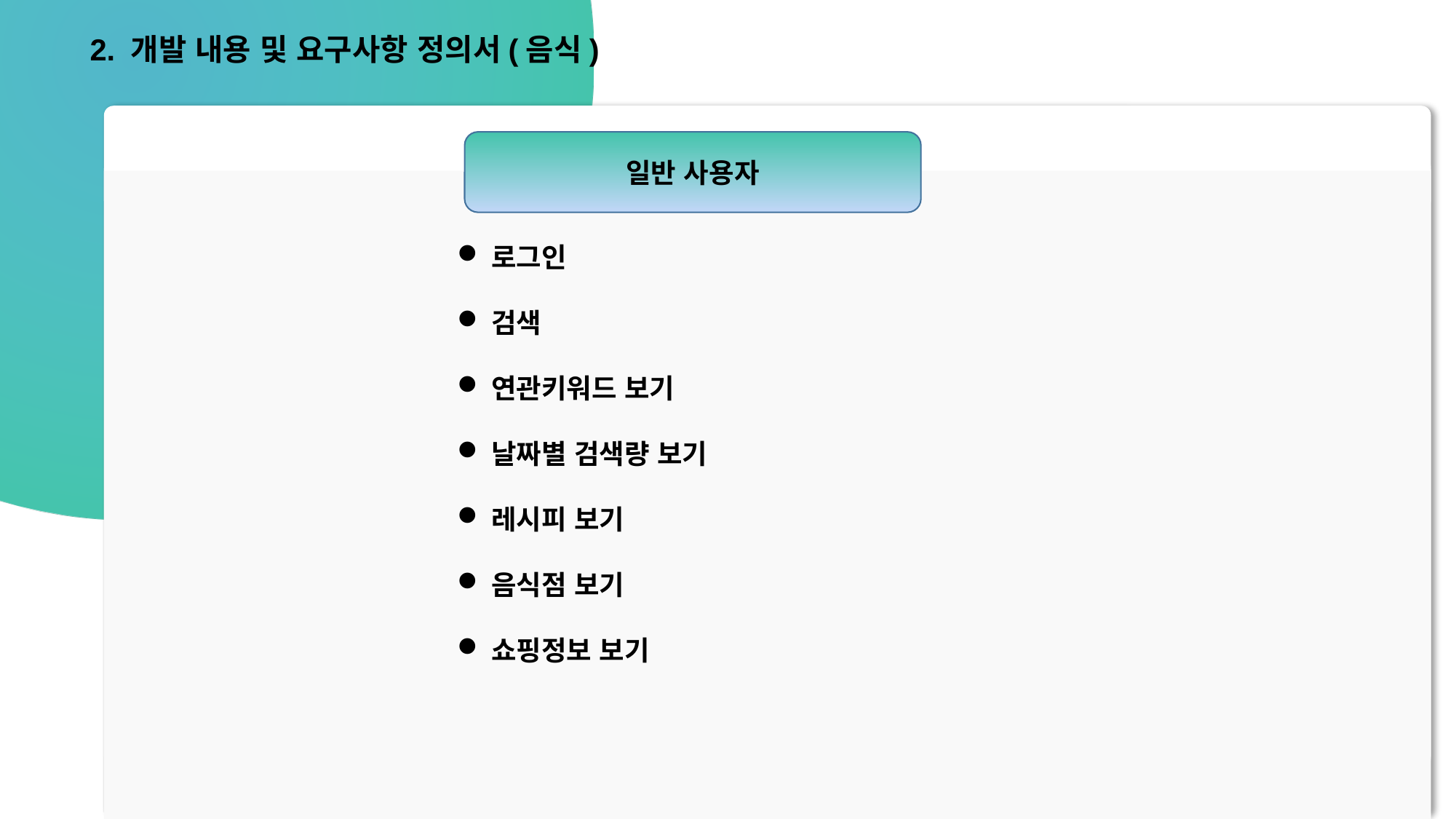

2. 개발 내용 및 요구사항 정의서(음식)
일반 사용자
로그인

검색

연관키워드 보기

날짜별 검색량 보기

레시피 보기

음식점 보기

쇼핑정보 보기